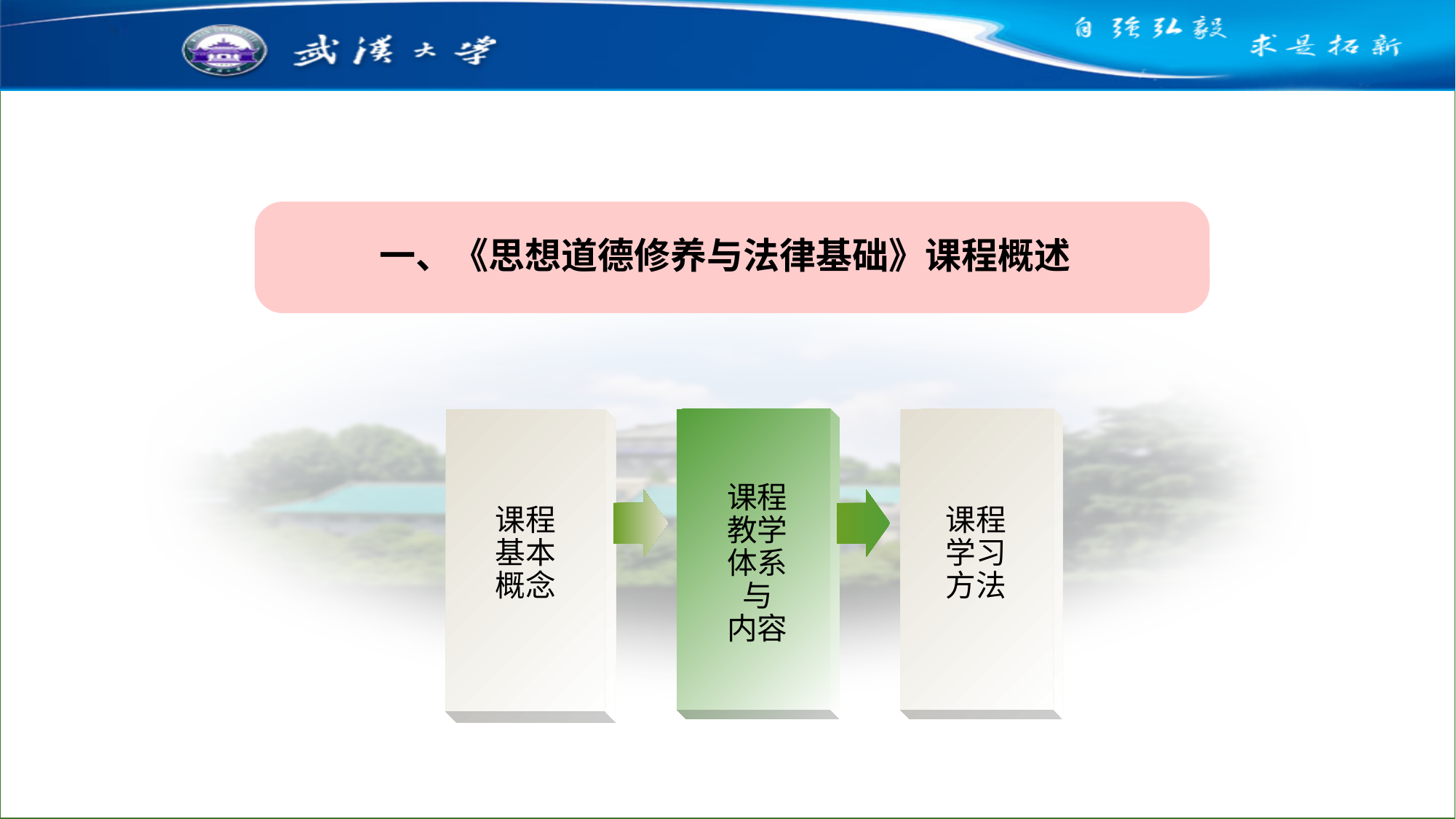

一、《思想道德修养与法律基础》课程概述
课程教学体系与
内容
课程学习方法
课程基本概念